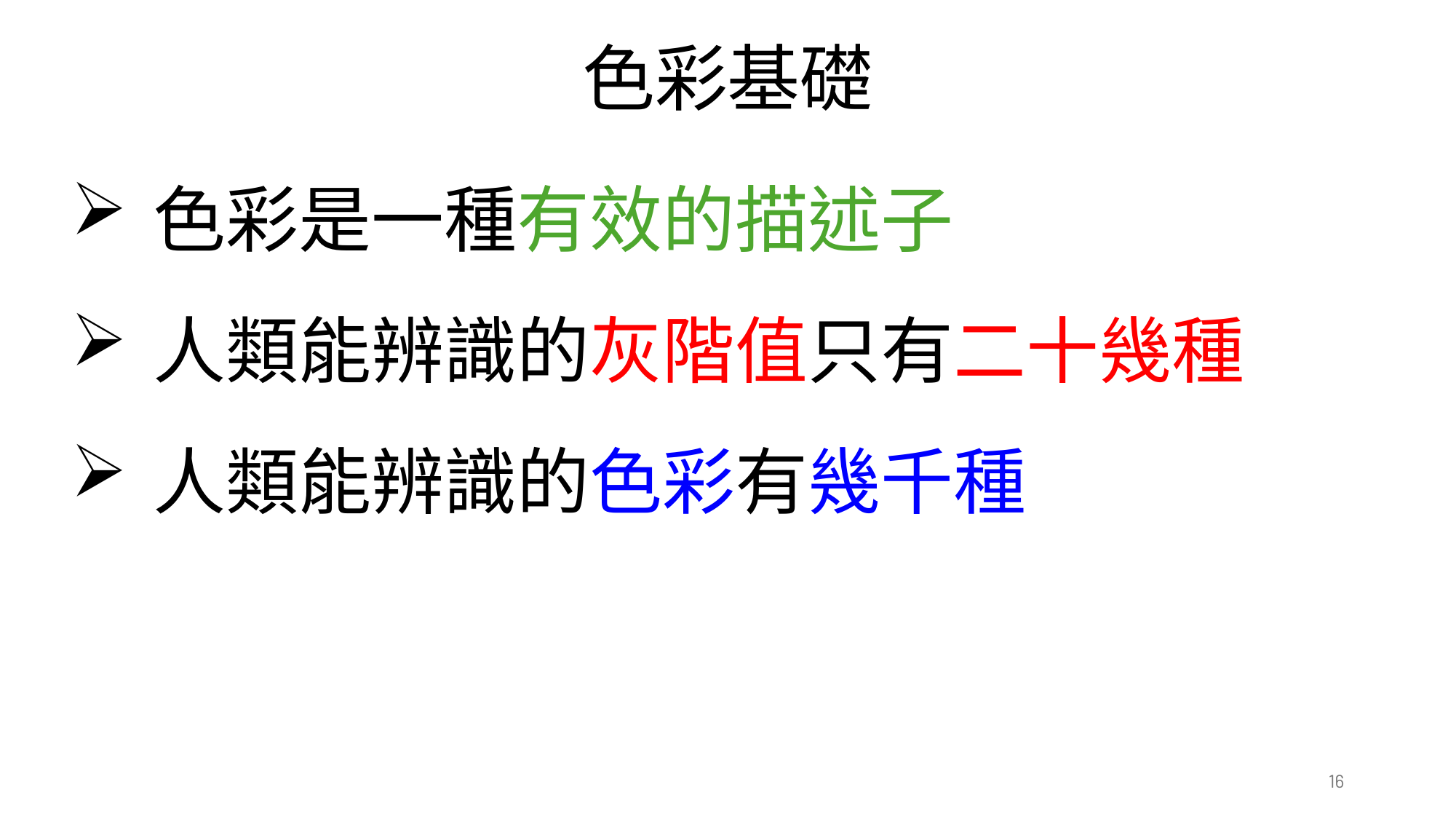

色彩基礎
色彩是一種有效的描述子
人類能辨識的灰階值只有二十幾種
人類能辨識的色彩有幾千種
16